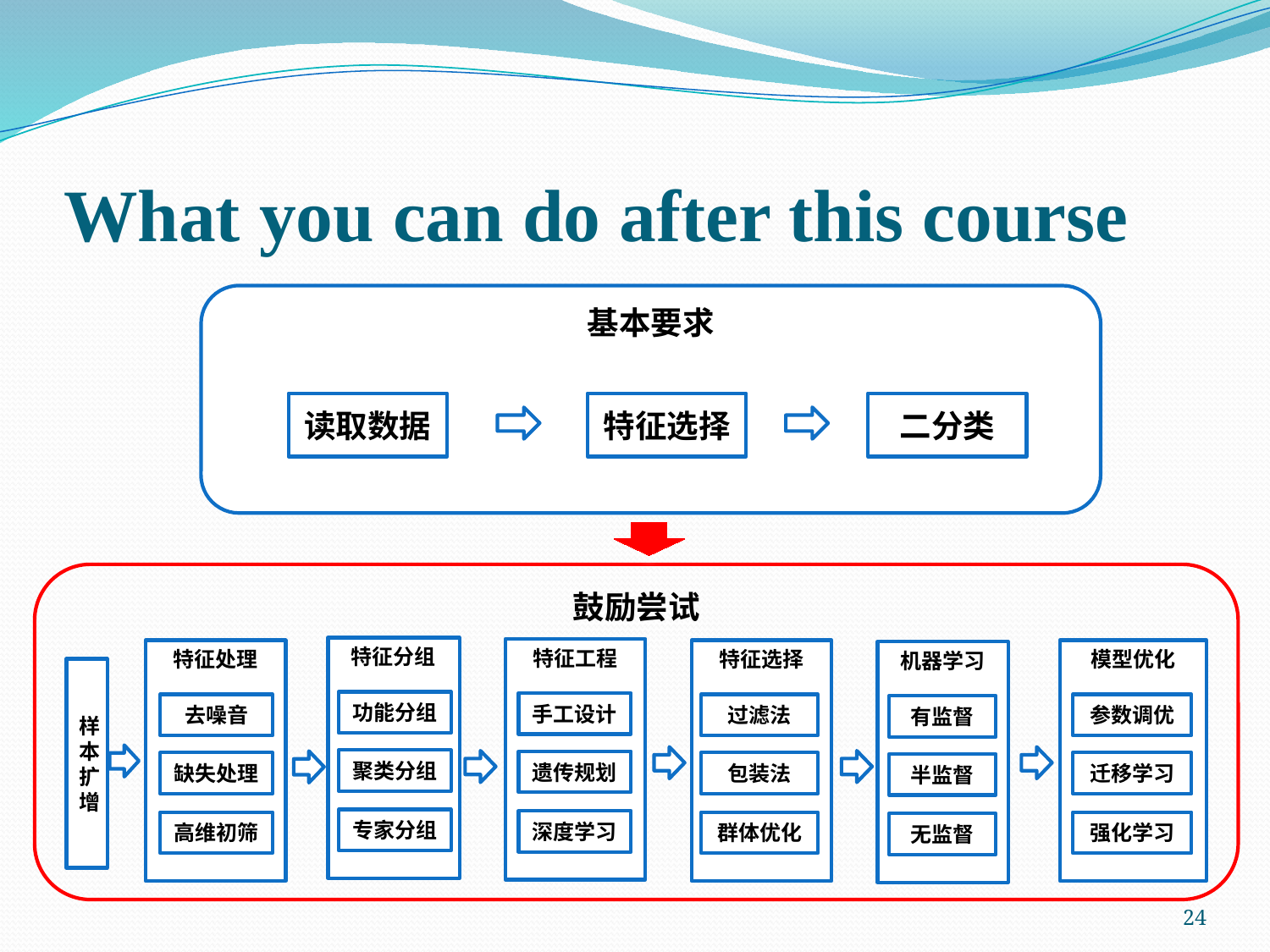

# What you can do after this course
基本要求
读取数据
特征选择
二分类

鼓励尝试
特征分组
特征工程
特征处理
特征选择
模型优化
机器学习
样本扩增
功能分组
手工设计
去噪音
过滤法
参数调优
有监督

聚类分组

遗传规划
缺失处理
包装法
迁移学习
半监督
专家分组
深度学习
高维初筛
群体优化
强化学习
无监督
24